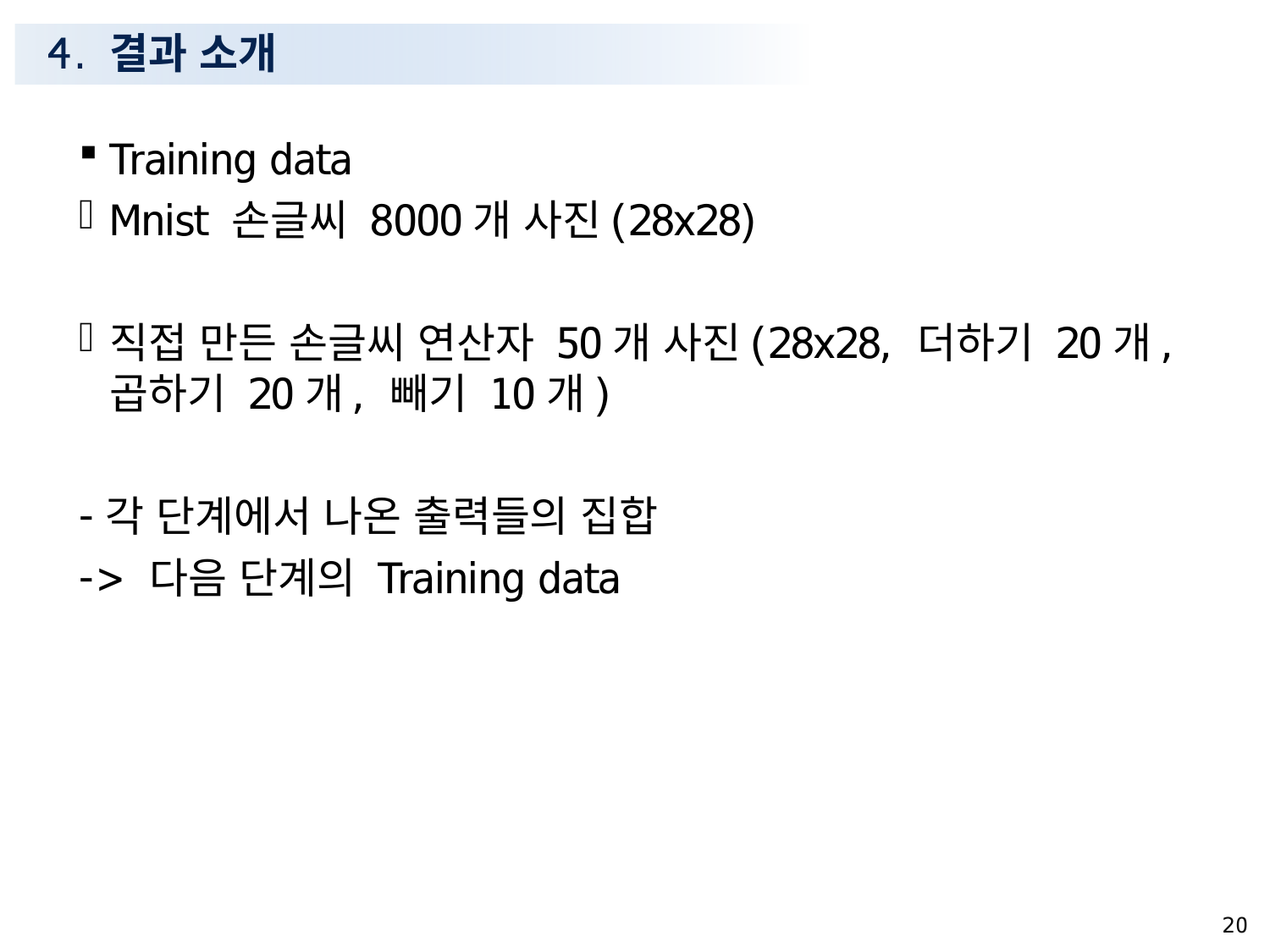

# 4. 결과 소개
Training data
Mnist 손글씨 8000개 사진(28x28)

직접 만든 손글씨 연산자 50개 사진(28x28, 더하기 20개, 곱하기 20개, 빼기 10개)

-각 단계에서 나온 출력들의 집합
-> 다음 단계의 Training data

20